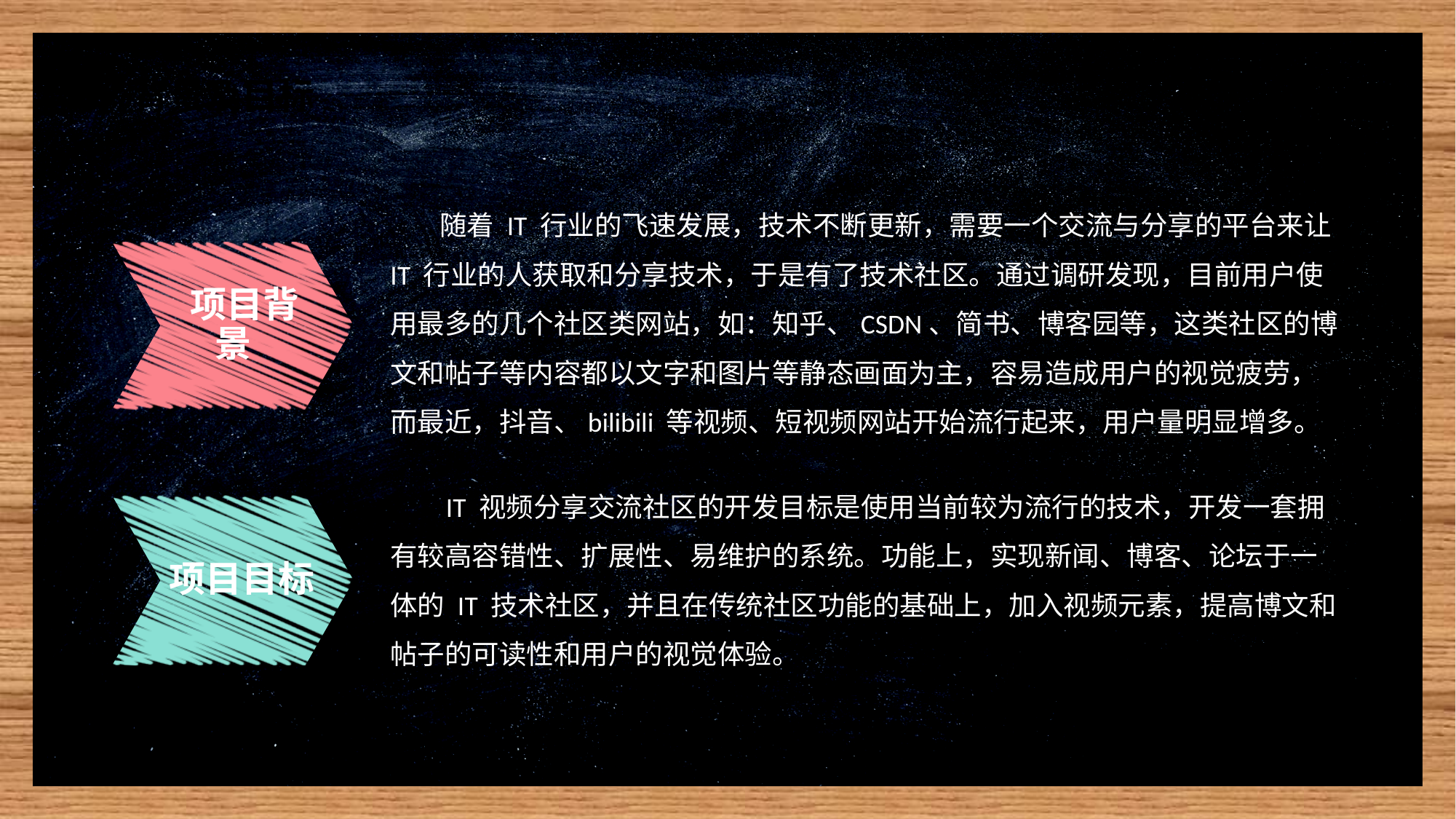

01
背景及目标
        随着 IT 行业的飞速发展，技术不断更新，需要一个交流与分享的平台来让 IT 行业的人获取和分享技术，于是有了技术社区。通过调研发现，目前用户使用最多的几个社区类网站，如：知乎、CSDN、简书、博客园等，这类社区的博文和帖子等内容都以文字和图片等静态画面为主，容易造成用户的视觉疲劳，而最近，抖音、bilibili 等视频、短视频网站开始流行起来，用户量明显增多。
   项目背景
         IT 视频分享交流社区的开发目标是使用当前较为流行的技术，开发一套拥有较高容错性、扩展性、易维护的系统。功能上，实现新闻、博客、论坛于一体的 IT 技术社区，并且在传统社区功能的基础上，加入视频元素，提高博文和帖子的可读性和用户的视觉体验。

  项目目标